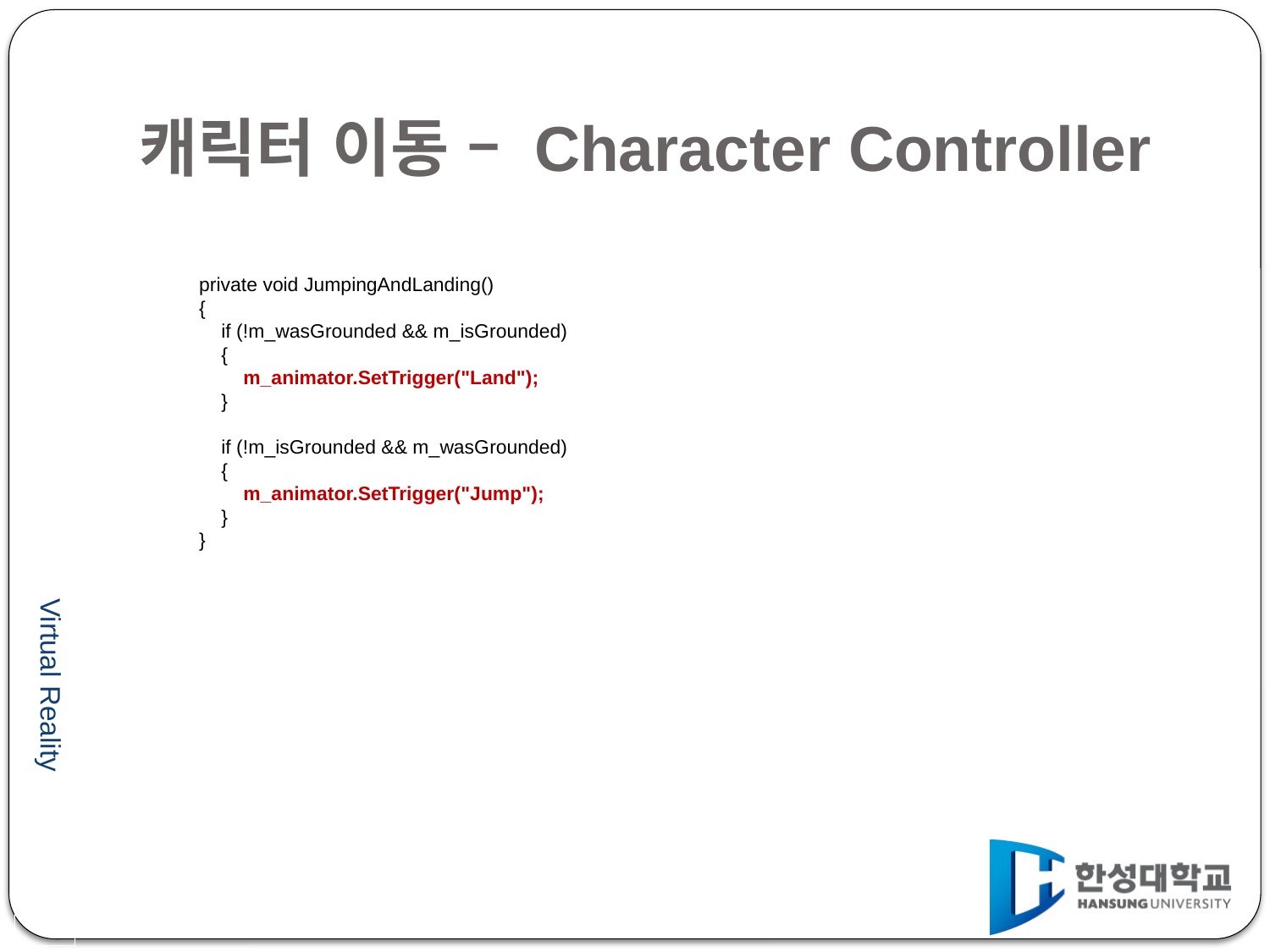

# 캐릭터 이동 – Character Controller

private void JumpingAndLanding()
{
    if (!m_wasGrounded && m_isGrounded)
    {
        m_animator.SetTrigger("Land");
    }

    if (!m_isGrounded && m_wasGrounded)
    {
        m_animator.SetTrigger("Jump");
    }
}